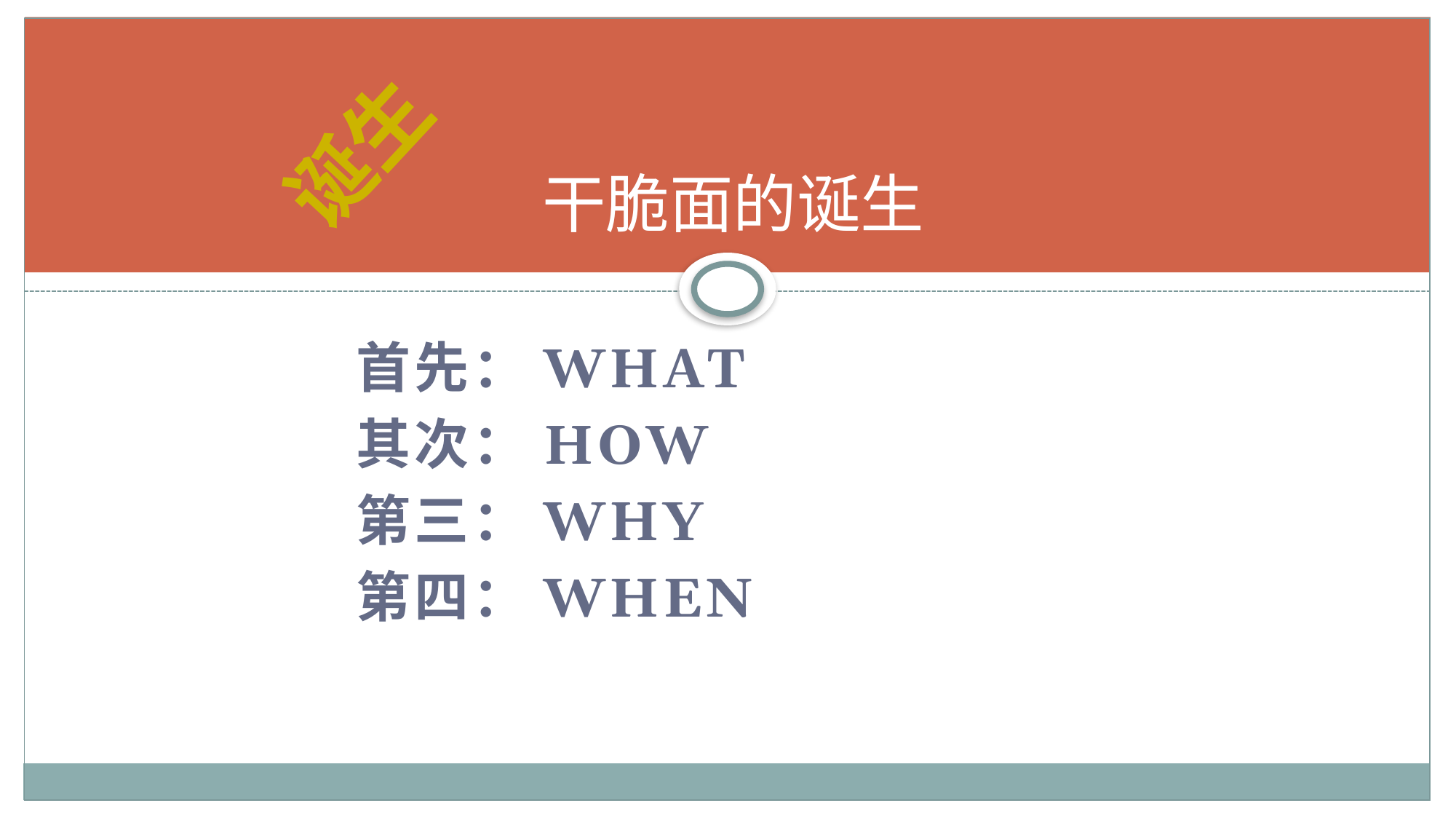

# 干脆面的诞生
诞生
首先：what
其次：how
第三：WHY
第四：when